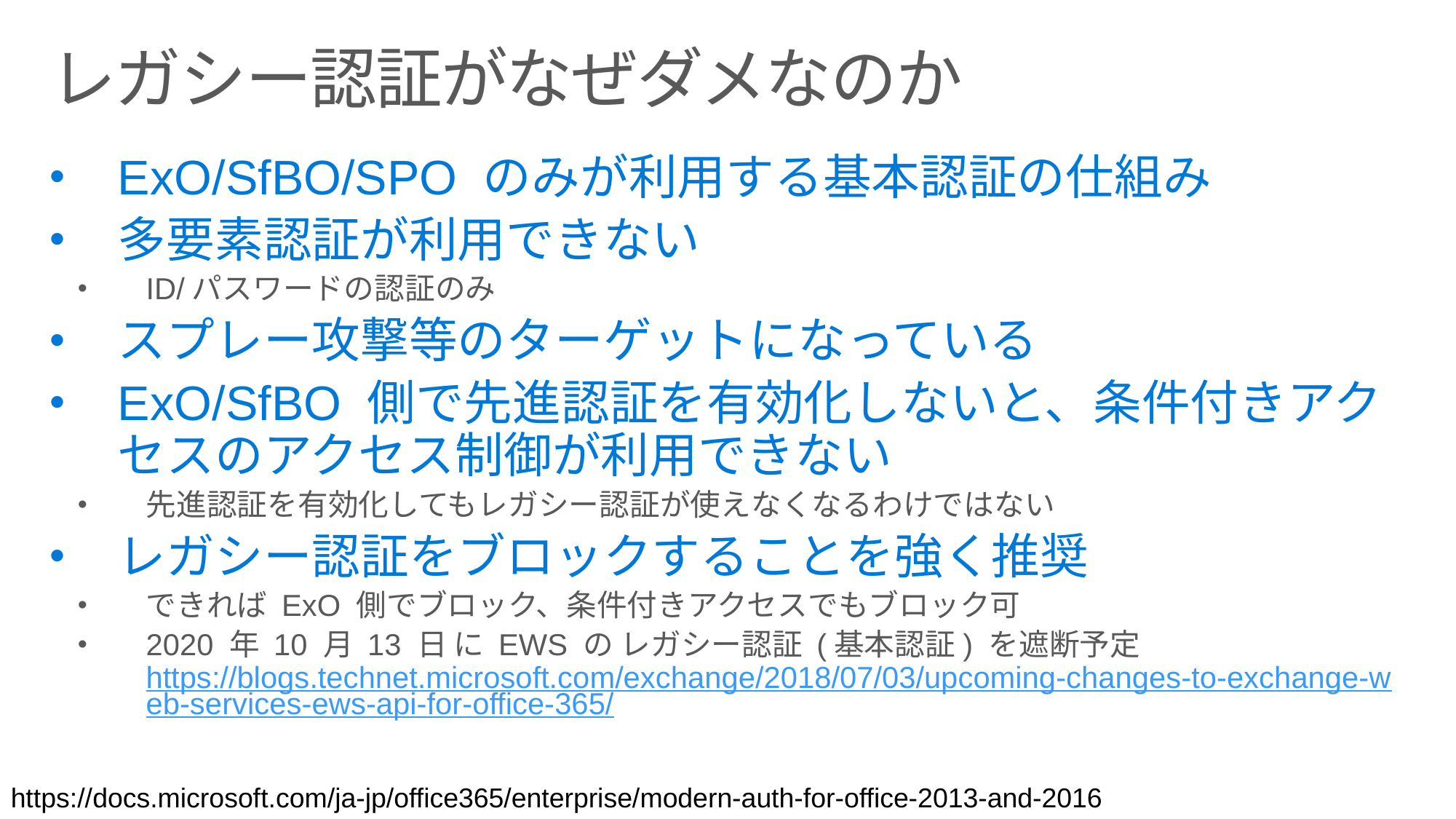

# レガシー認証がなぜダメなのか
ExO/SfBO/SPO のみが利用する基本認証の仕組み
多要素認証が利用できない
ID/パスワードの認証のみ
スプレー攻撃等のターゲットになっている
ExO/SfBO 側で先進認証を有効化しないと、条件付きアクセスのアクセス制御が利用できない
先進認証を有効化してもレガシー認証が使えなくなるわけではない
レガシー認証をブロックすることを強く推奨
できれば ExO 側でブロック、条件付きアクセスでもブロック可
2020 年 10 月 13 日 に EWS の レガシー認証 (基本認証) を遮断予定https://blogs.technet.microsoft.com/exchange/2018/07/03/upcoming-changes-to-exchange-web-services-ews-api-for-office-365/
https://docs.microsoft.com/ja-jp/office365/enterprise/modern-auth-for-office-2013-and-2016